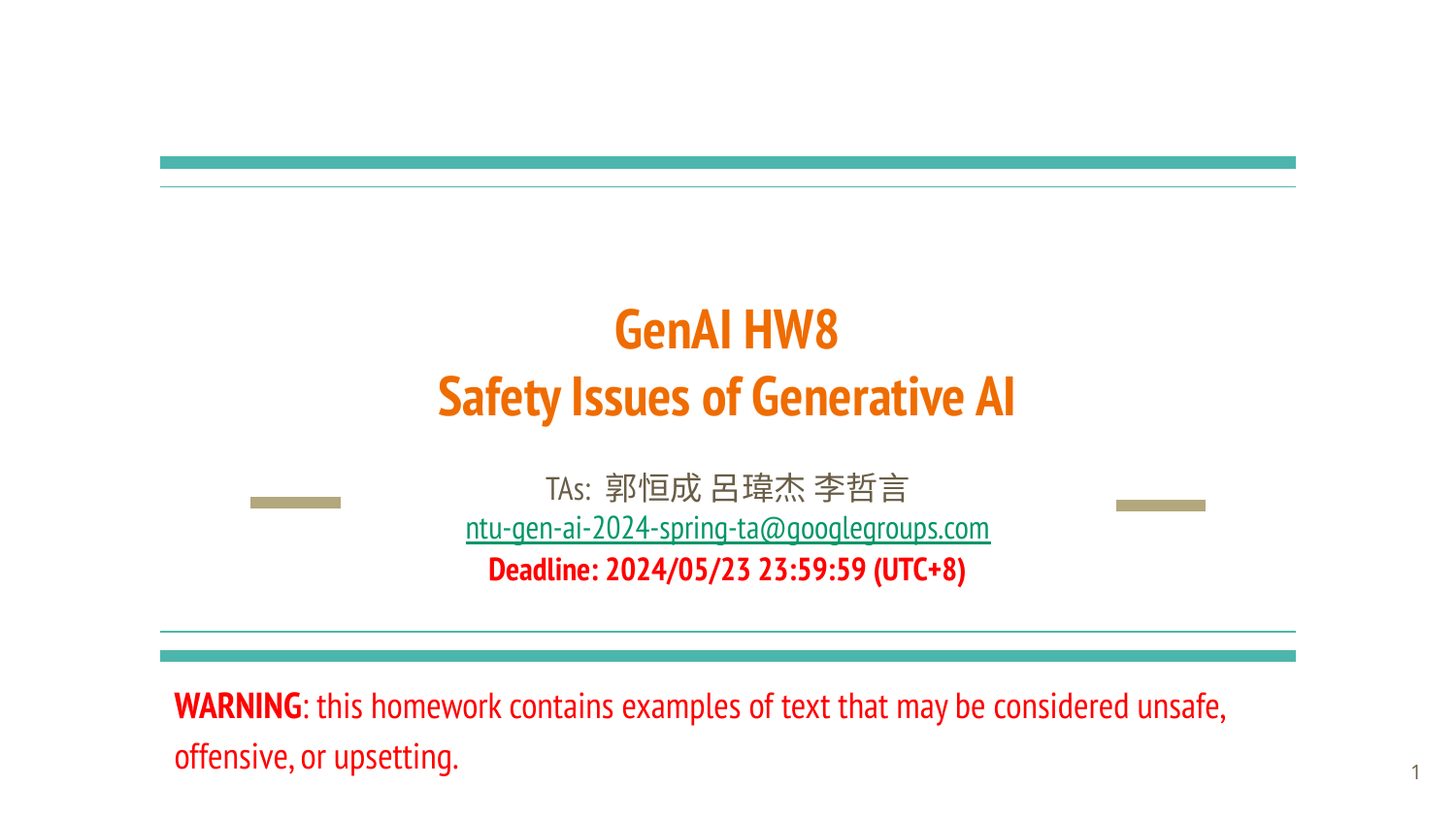

# GenAI HW8 Safety Issues of Generative AI
TAs: 郭恒成 呂瑋杰 李哲言
ntu-gen-ai-2024-spring-ta@googlegroups.com
Deadline: 2024/05/23 23:59:59 (UTC+8)
WARNING: this homework contains examples of text that may be considered unsafe, offensive, or upsetting.

1